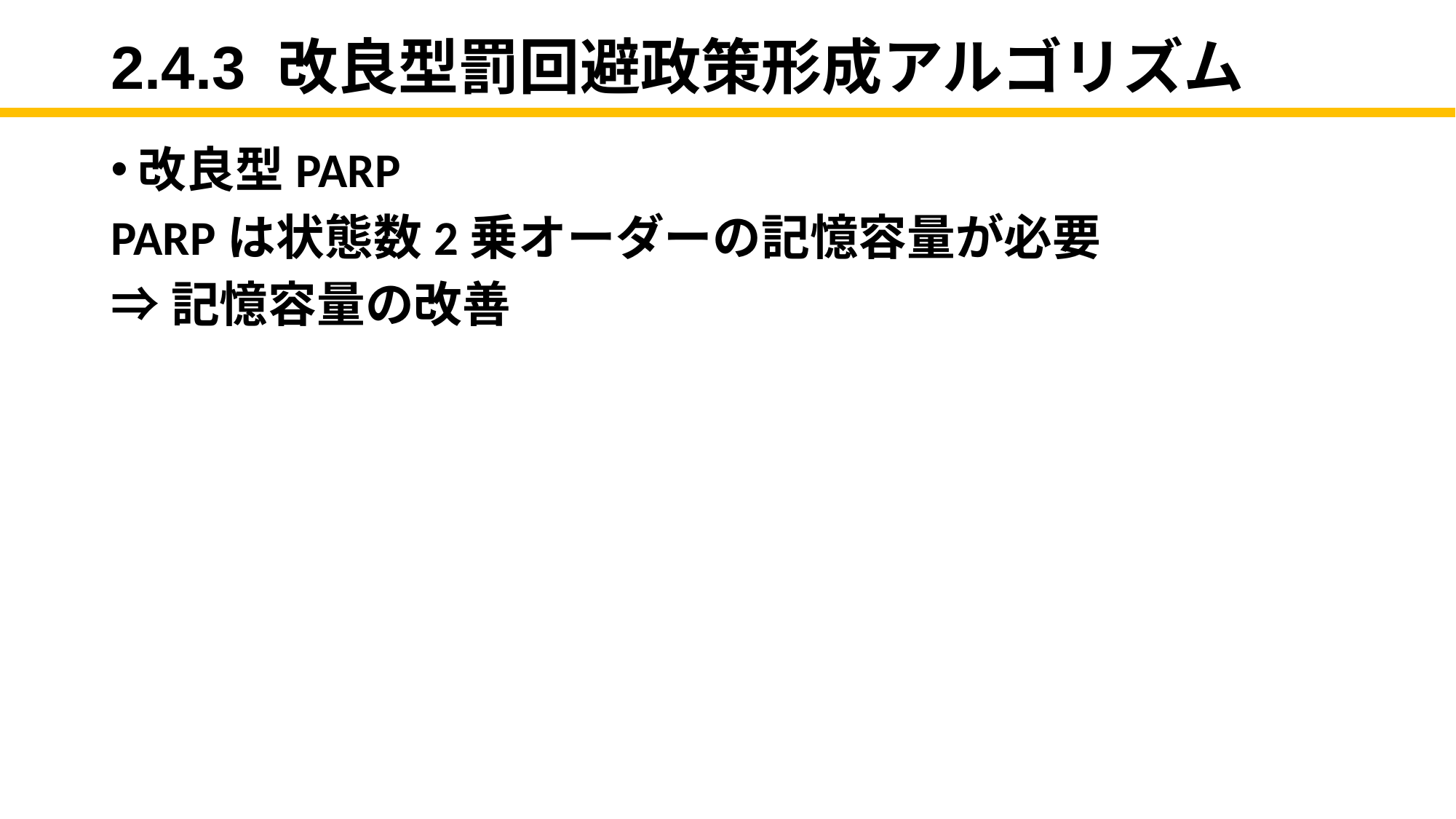

# 2.4.3 改良型罰回避政策形成アルゴリズム
改良型PARP
PARPは状態数2乗オーダーの記憶容量が必要
⇒記憶容量の改善